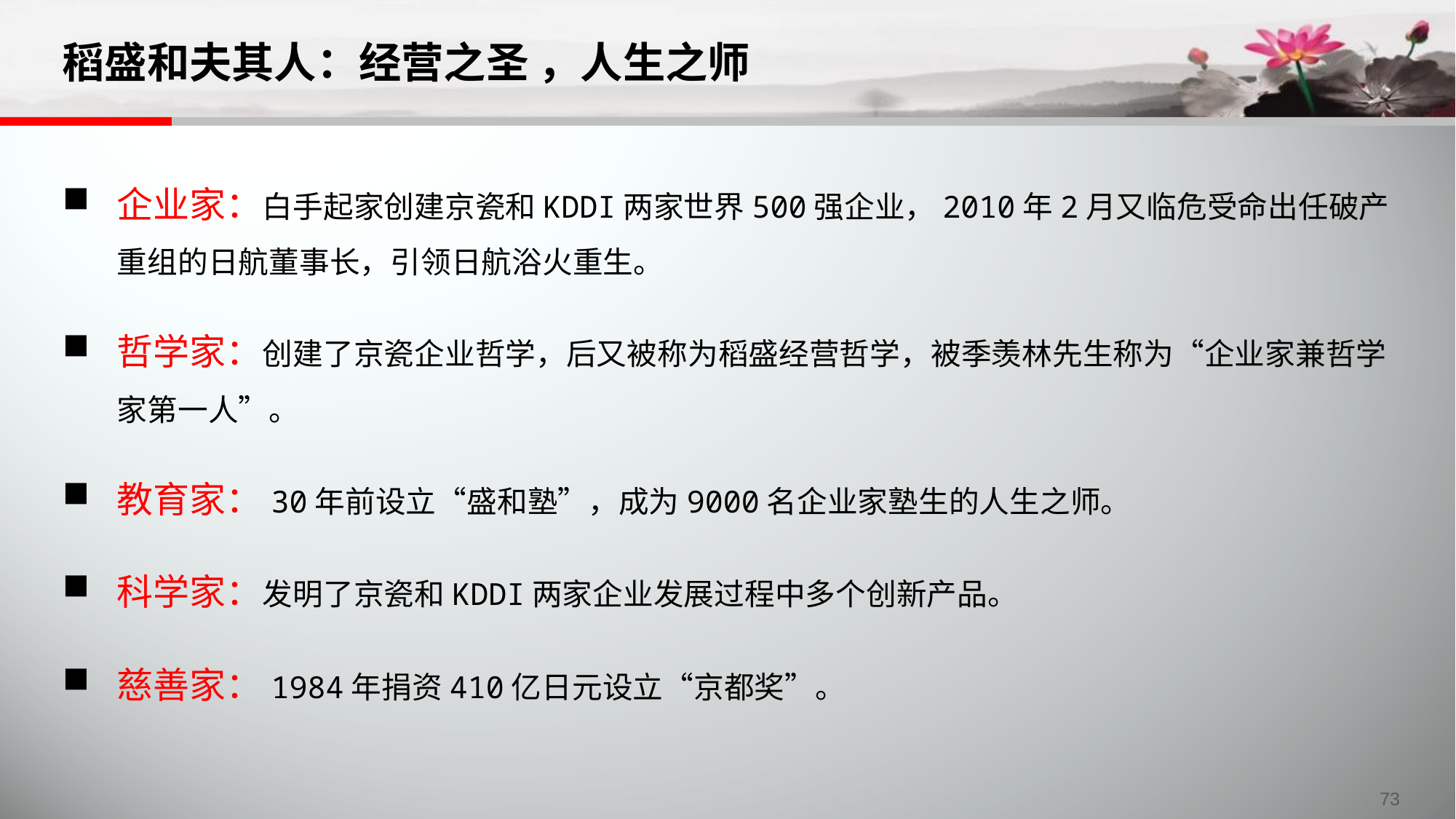

稻盛和夫其人：经营之圣 ，人生之师
企业家：白手起家创建京瓷和KDDI两家世界500强企业，2010年2月又临危受命出任破产重组的日航董事长，引领日航浴火重生。
哲学家：创建了京瓷企业哲学，后又被称为稻盛经营哲学，被季羡林先生称为“企业家兼哲学家第一人”。
教育家：30年前设立“盛和塾”，成为9000名企业家塾生的人生之师。
科学家：发明了京瓷和KDDI两家企业发展过程中多个创新产品。
慈善家：1984年捐资410亿日元设立“京都奖”。
73